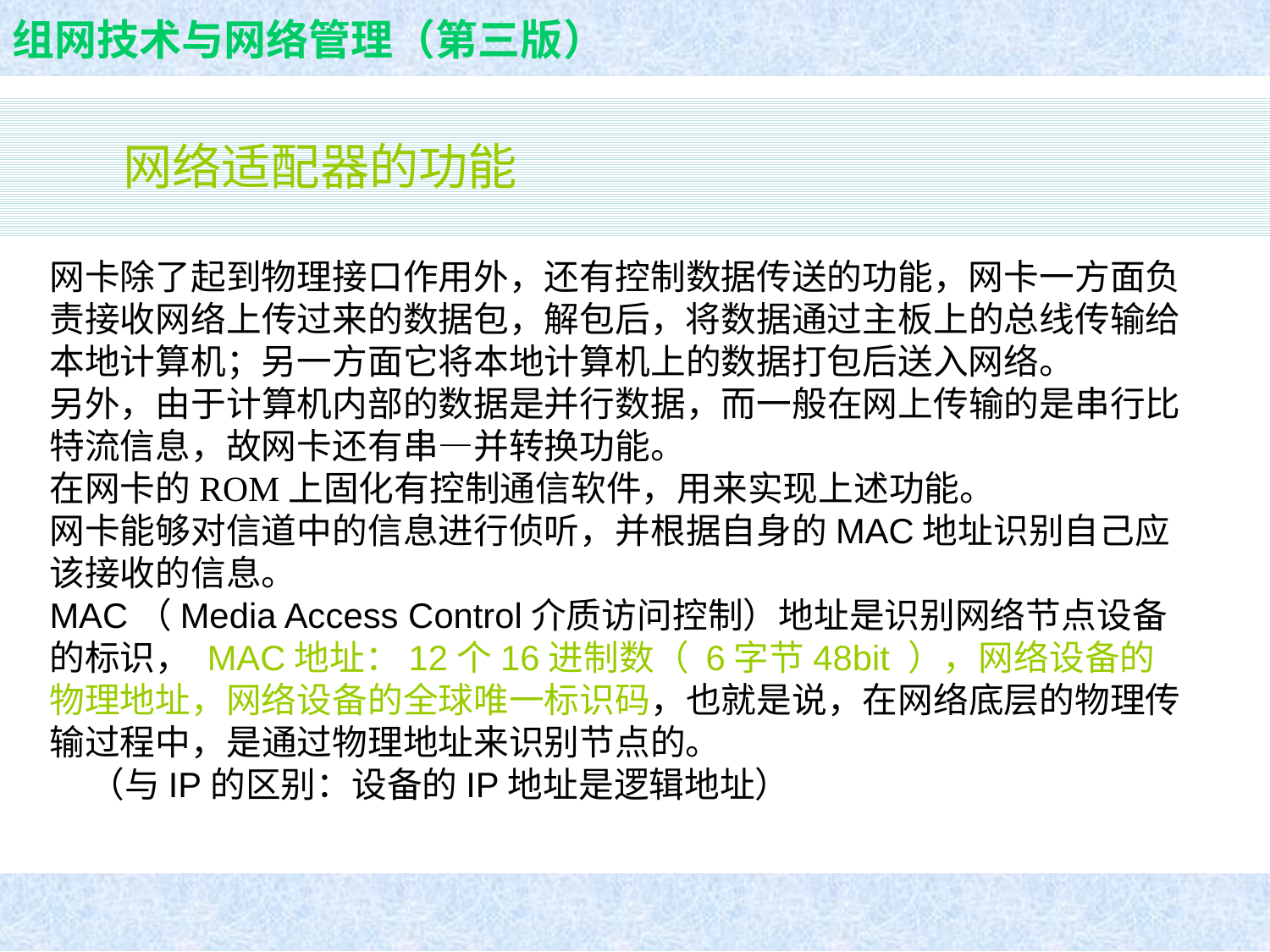

网络适配器的功能
网卡除了起到物理接口作用外，还有控制数据传送的功能，网卡一方面负责接收网络上传过来的数据包，解包后，将数据通过主板上的总线传输给本地计算机；另一方面它将本地计算机上的数据打包后送入网络。
另外，由于计算机内部的数据是并行数据，而一般在网上传输的是串行比特流信息，故网卡还有串—并转换功能。
在网卡的ROM上固化有控制通信软件，用来实现上述功能。
网卡能够对信道中的信息进行侦听，并根据自身的MAC地址识别自己应该接收的信息。
MAC（Media Access Control介质访问控制）地址是识别网络节点设备的标识， MAC地址：12个16进制数（ 6字节48bit ），网络设备的物理地址，网络设备的全球唯一标识码，也就是说，在网络底层的物理传输过程中，是通过物理地址来识别节点的。
    （与IP的区别：设备的IP地址是逻辑地址）